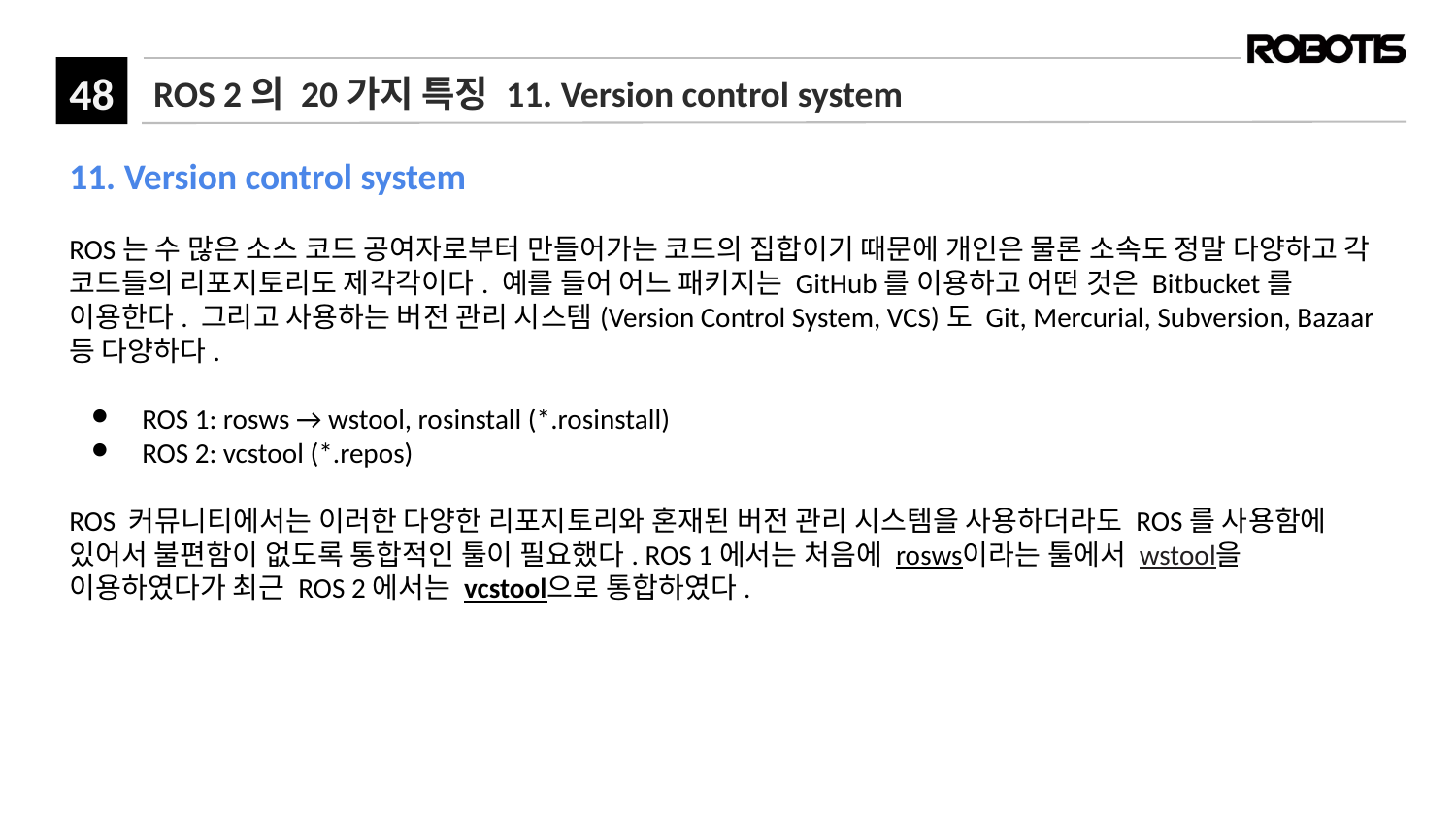

# ROS 2의 20가지 특징 11. Version control system
11. Version control system

ROS는 수 많은 소스 코드 공여자로부터 만들어가는 코드의 집합이기 때문에 개인은 물론 소속도 정말 다양하고 각 코드들의 리포지토리도 제각각이다. 예를 들어 어느 패키지는 GitHub를 이용하고 어떤 것은 Bitbucket를 이용한다. 그리고 사용하는 버전 관리 시스템(Version Control System, VCS)도 Git, Mercurial, Subversion, Bazaar 등 다양하다.

ROS 1: rosws → wstool, rosinstall (*.rosinstall)
ROS 2: vcstool (*.repos)

ROS 커뮤니티에서는 이러한 다양한 리포지토리와 혼재된 버전 관리 시스템을 사용하더라도 ROS를 사용함에 있어서 불편함이 없도록 통합적인 툴이 필요했다. ROS 1에서는 처음에 rosws이라는 툴에서 wstool을 이용하였다가 최근 ROS 2에서는 vcstool으로 통합하였다.